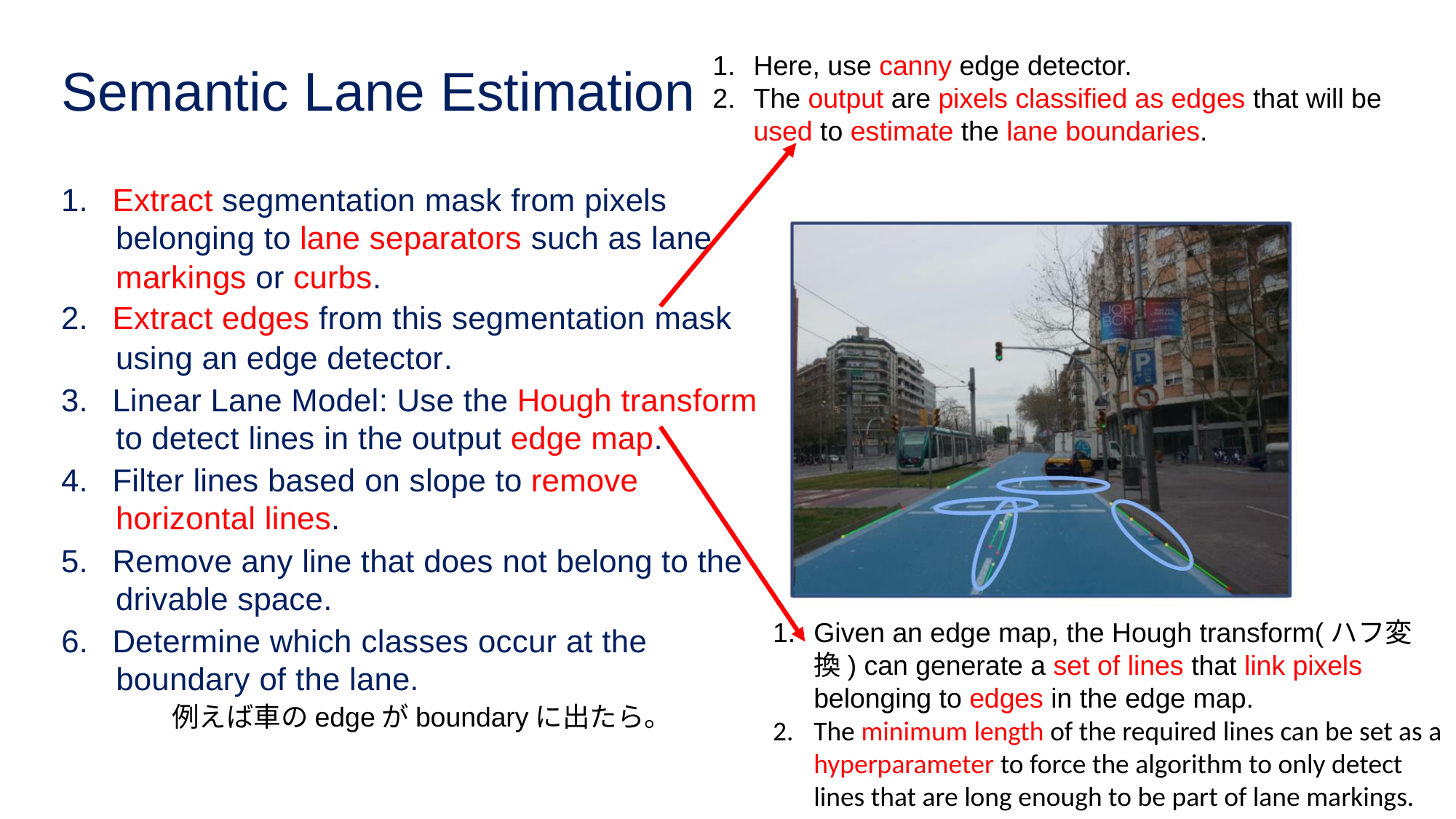

Here, use canny edge detector.
The output are pixels classified as edges that will be used to estimate the lane boundaries.
Semantic Lane Estimation
1. Extract segmentation mask from pixels
belonging to lane separators such as lane
markings or curbs.
2. Extract edges from this segmentation mask
using an edge detector.
3. Linear Lane Model: Use the Hough transform
to detect lines in the output edge map.
4. Filter lines based on slope to remove
horizontal lines.
5. Remove any line that does not belong to the
drivable space.
Given an edge map, the Hough transform(ハフ変換) can generate a set of lines that link pixels belonging to edges in the edge map.
The minimum length of the required lines can be set as a hyperparameter to force the algorithm to only detect lines that are long enough to be part of lane markings.
6. Determine which classes occur at the
boundary of the lane.
例えば⾞のedgeがboundaryに出たら。